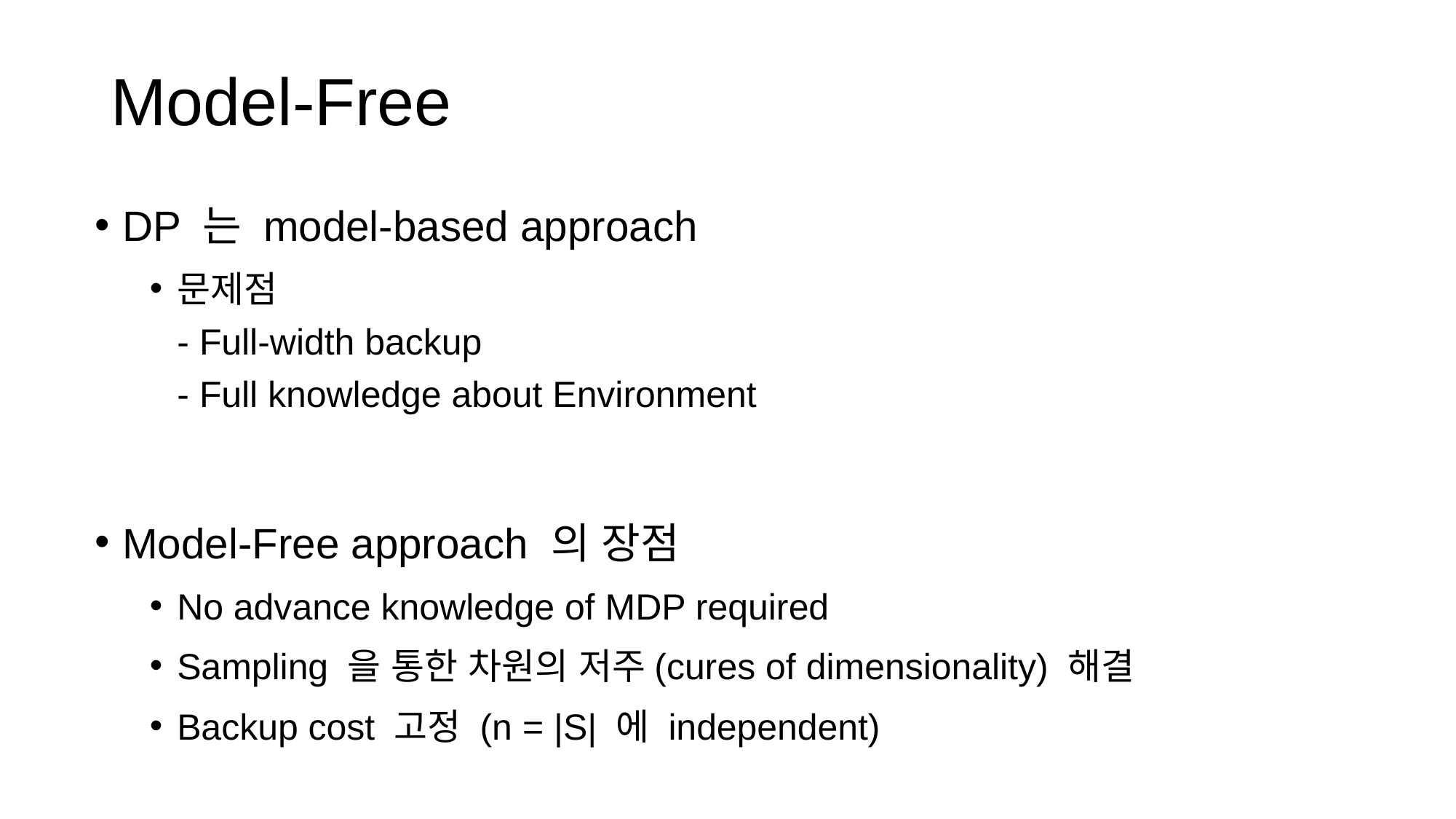

# Model-Free
DP 는 model-based approach
문제점
- Full-width backup
- Full knowledge about Environment

Model-Free approach 의 장점
No advance knowledge of MDP required
Sampling 을 통한 차원의 저주(cures of dimensionality) 해결
Backup cost 고정 (n = |S| 에 independent)